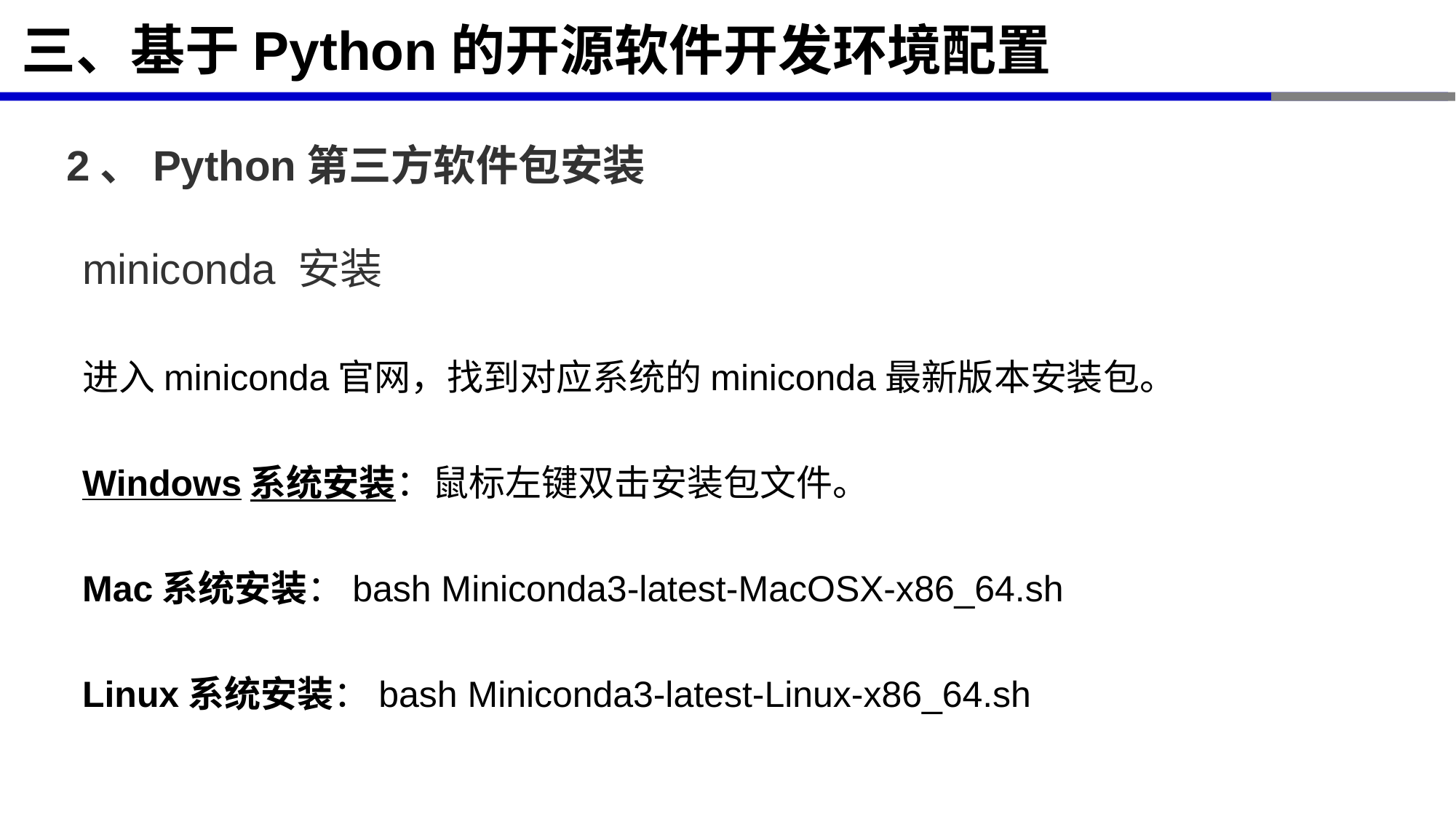

# 三、基于Python的开源软件开发环境配置
2、Python第三方软件包安装
miniconda 安装
进入miniconda官网，找到对应系统的miniconda最新版本安装包。
Windows系统安装：鼠标左键双击安装包文件。
Mac系统安装：bash Miniconda3-latest-MacOSX-x86_64.sh
Linux系统安装：bash Miniconda3-latest-Linux-x86_64.sh